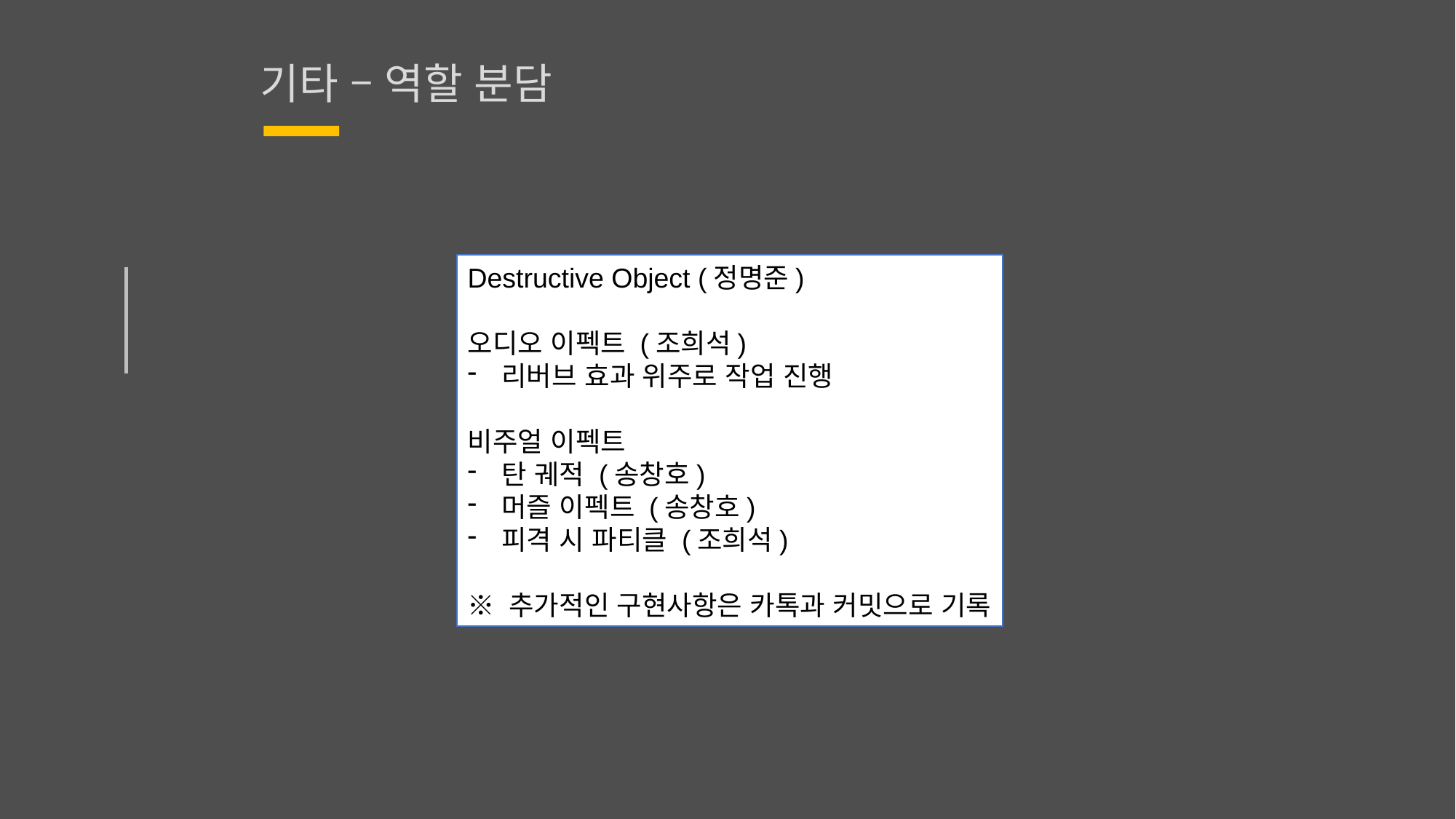

기타 – 역할 분담

Destructive Object (정명준)

오디오 이펙트 (조희석)
리버브 효과 위주로 작업 진행

비주얼 이펙트
탄 궤적 (송창호)
머즐 이펙트 (송창호)
피격 시 파티클 (조희석)

※ 추가적인 구현사항은 카톡과 커밋으로 기록